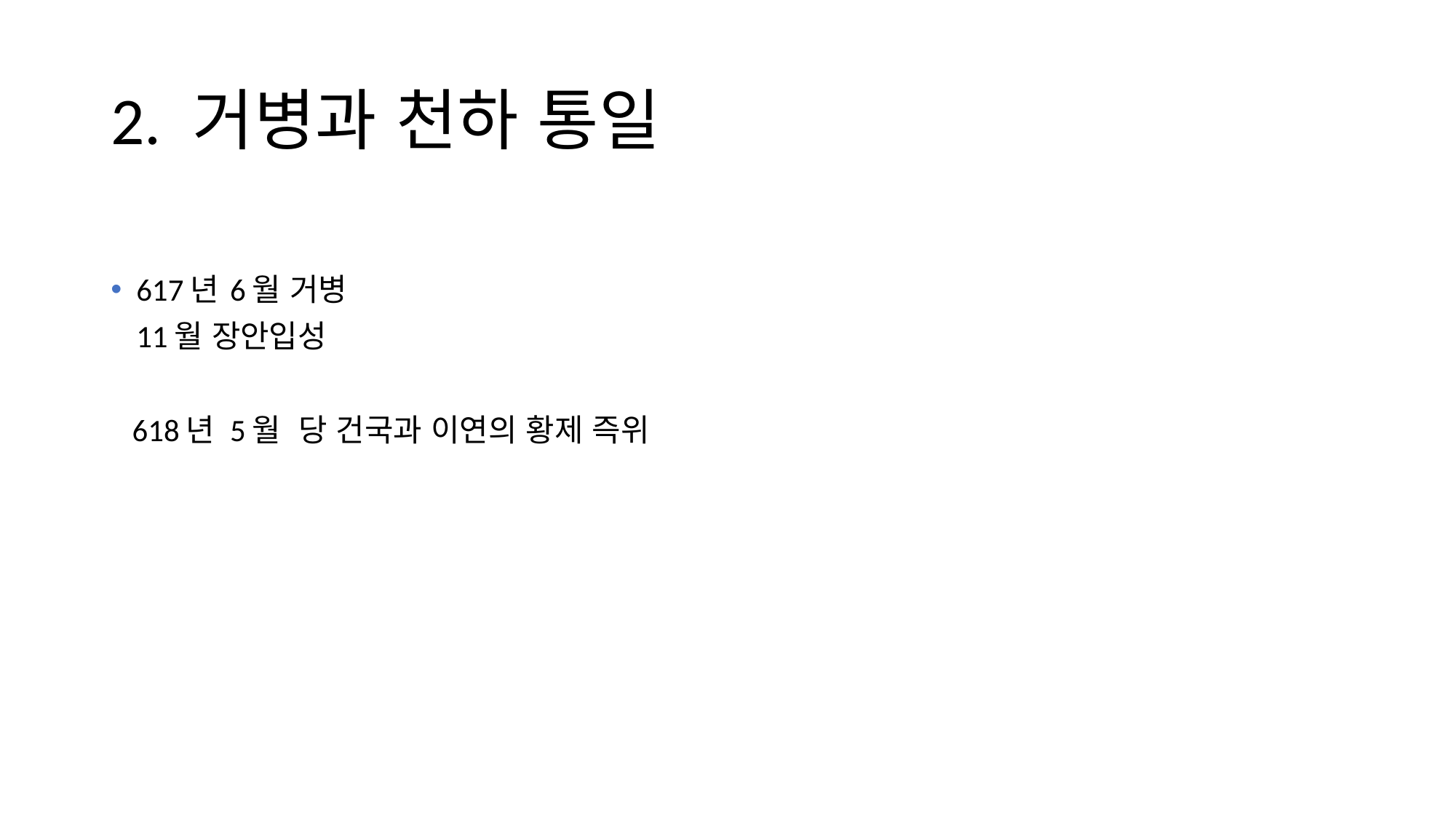

# 2. 거병과 천하 통일

617년 	6월 거병
			11월 장안입성

   618년 	5월  당 건국과 이연의 황제 즉위